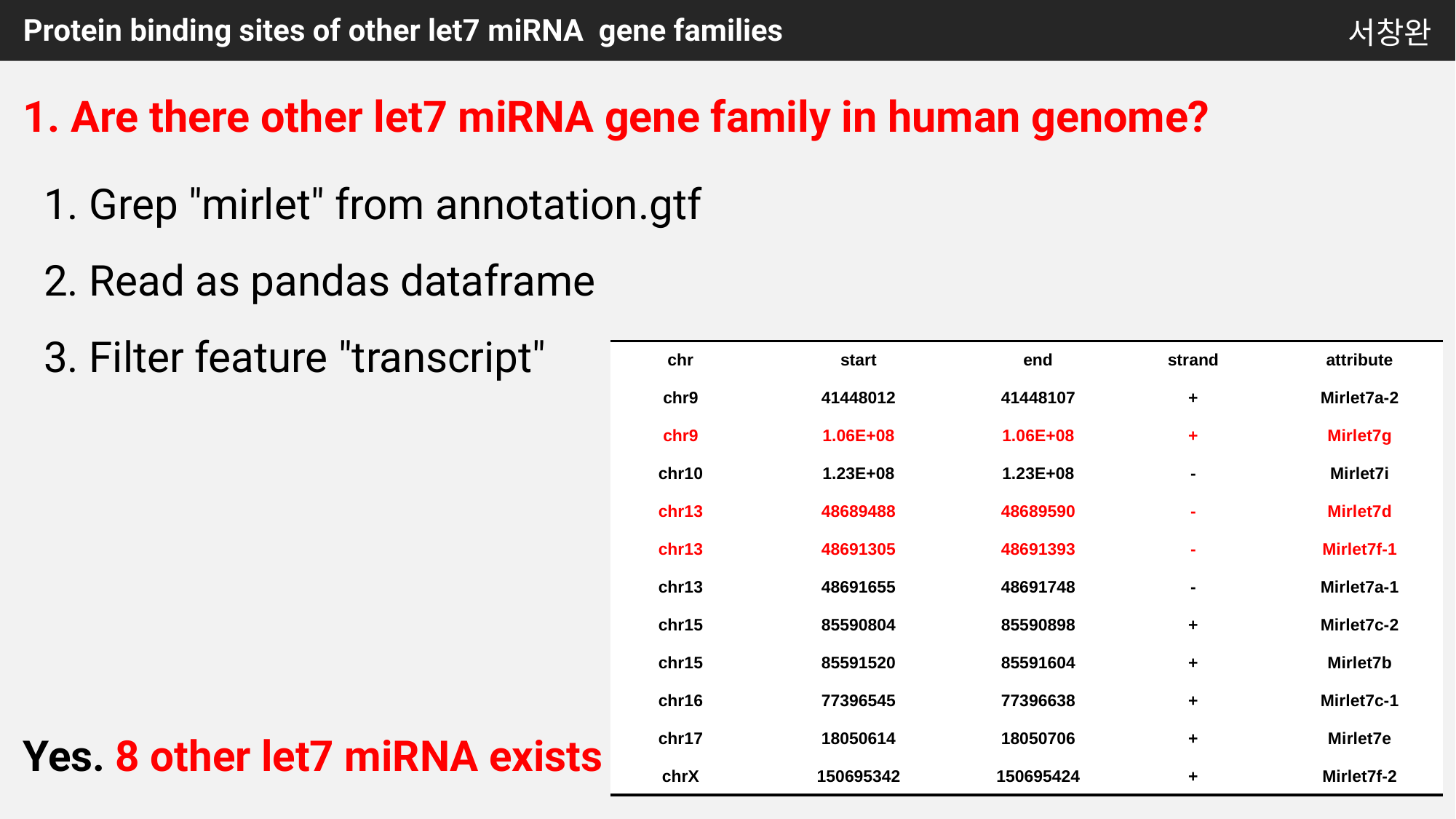

서창완
# Protein binding sites of other let7 miRNA  gene families
1. Are there other let7 miRNA gene family in human genome?
1. Grep "mirlet" from annotation.gtf
2. Read as pandas dataframe
3. Filter feature "transcript"
| chr | start | end | strand | attribute |
| --- | --- | --- | --- | --- |
| chr9 | 41448012 | 41448107 | + | Mirlet7a-2 |
| chr9 | 1.06E+08 | 1.06E+08 | + | Mirlet7g |
| chr10 | 1.23E+08 | 1.23E+08 | - | Mirlet7i |
| chr13 | 48689488 | 48689590 | - | Mirlet7d |
| chr13 | 48691305 | 48691393 | - | Mirlet7f-1 |
| chr13 | 48691655 | 48691748 | - | Mirlet7a-1 |
| chr15 | 85590804 | 85590898 | + | Mirlet7c-2 |
| chr15 | 85591520 | 85591604 | + | Mirlet7b |
| chr16 | 77396545 | 77396638 | + | Mirlet7c-1 |
| chr17 | 18050614 | 18050706 | + | Mirlet7e |
| chrX | 150695342 | 150695424 | + | Mirlet7f-2 |
Yes. 8 other let7 miRNA exists